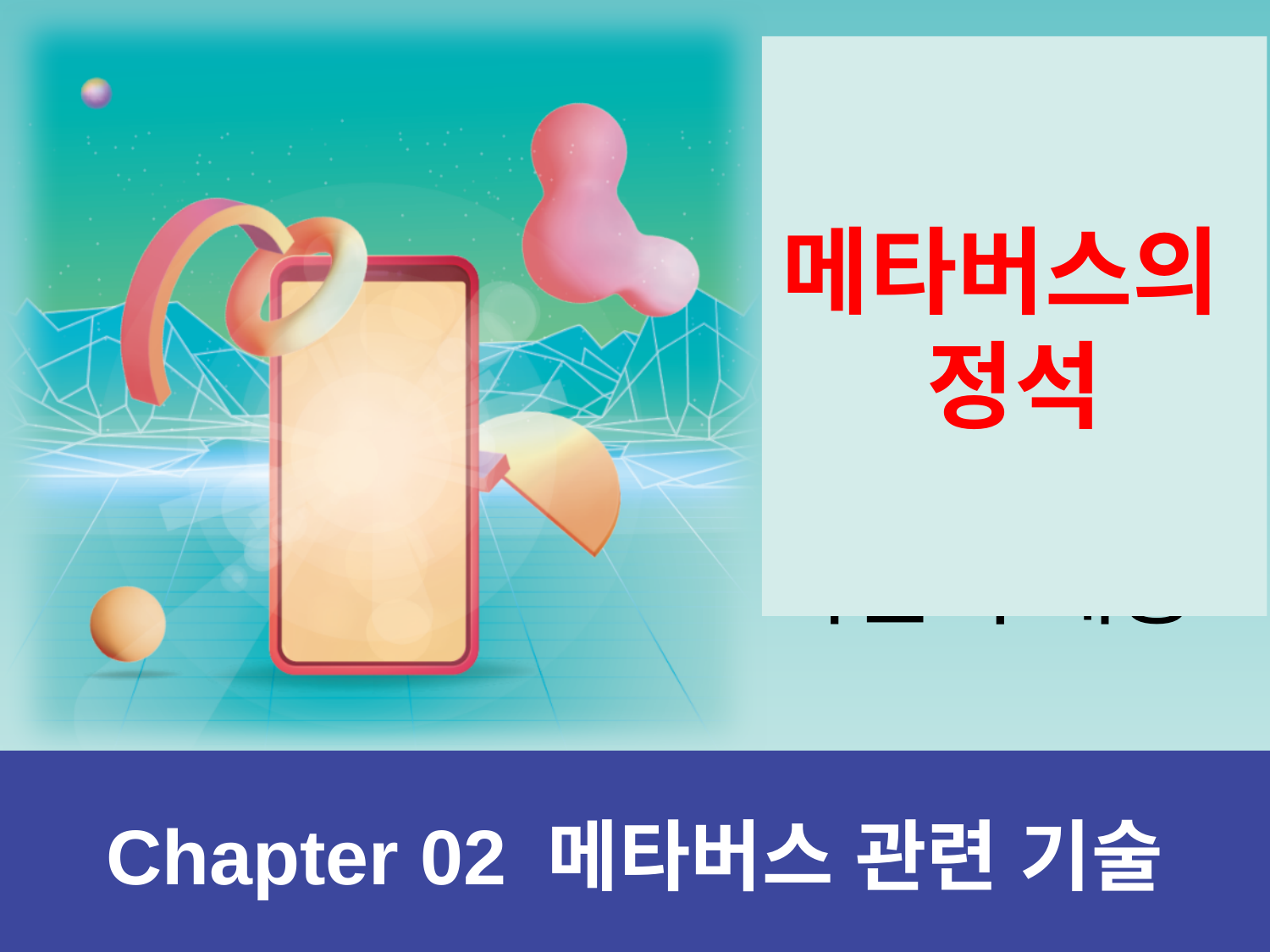

메타버스의
정석
# Chapter 02 메타버스 관련 기술